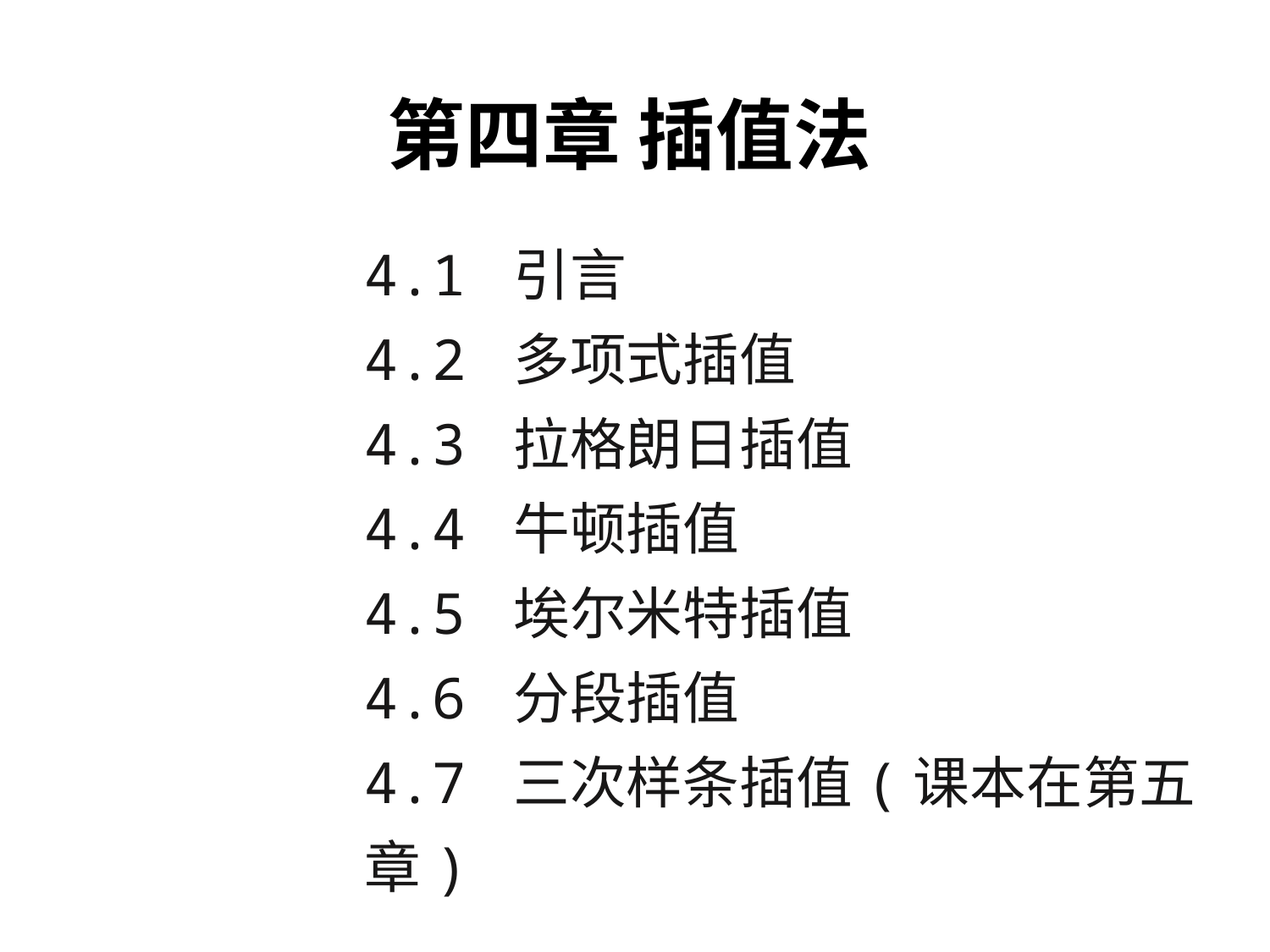

第四章 插值法

4.1 引言
4.2 多项式插值
4.3 拉格朗日插值
4.4 牛顿插值
4.5 埃尔米特插值
4.6 分段插值
4.7 三次样条插值(课本在第五章)